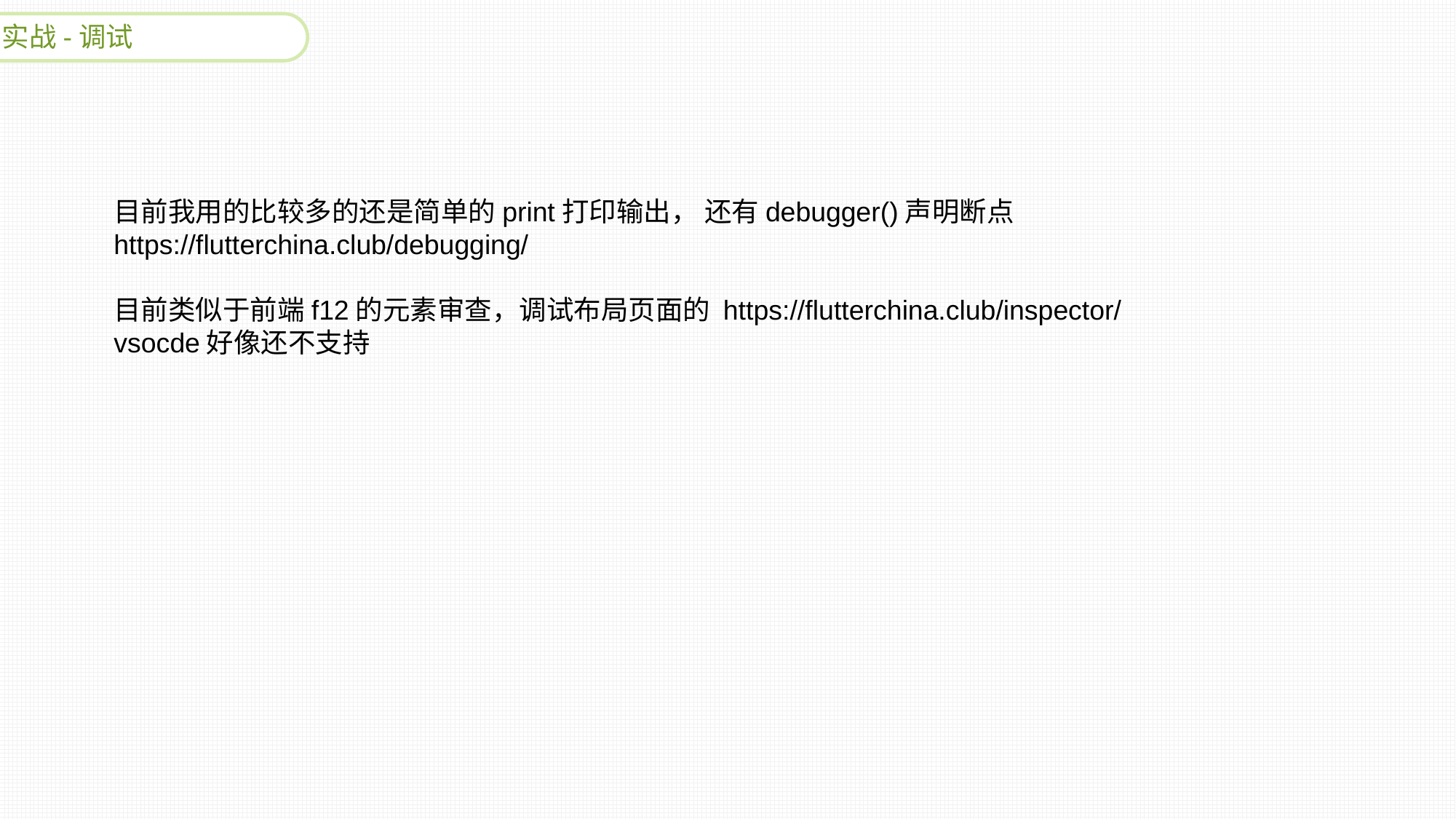

实战-调试
目前我用的比较多的还是简单的print打印输出， 还有debugger()声明断点 https://flutterchina.club/debugging/

目前类似于前端f12的元素审查，调试布局页面的 https://flutterchina.club/inspector/ vsocde好像还不支持